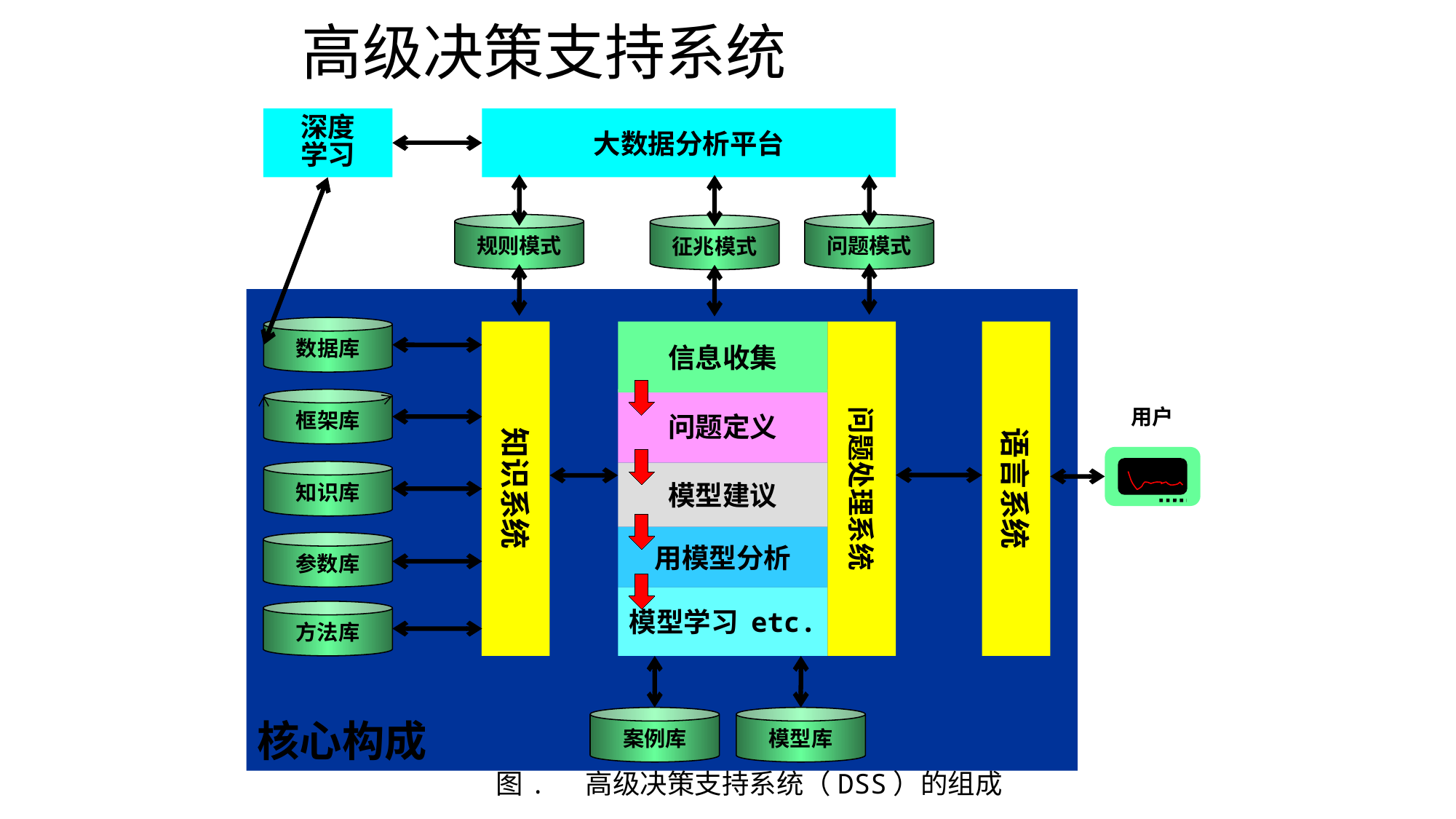

# 高级决策支持系统
深度
学习
大数据分析平台

问题模式

规则模式

征兆模式

核心构成
数据库

知识系统
信息收集
问题处理系统
语言系统

框架库

问题定义
用户

知识库

模型建议

用模型分析
参数库

模型学习 etc.
方法库

案例库

模型库
图.  高级决策支持系统（DSS）的组成